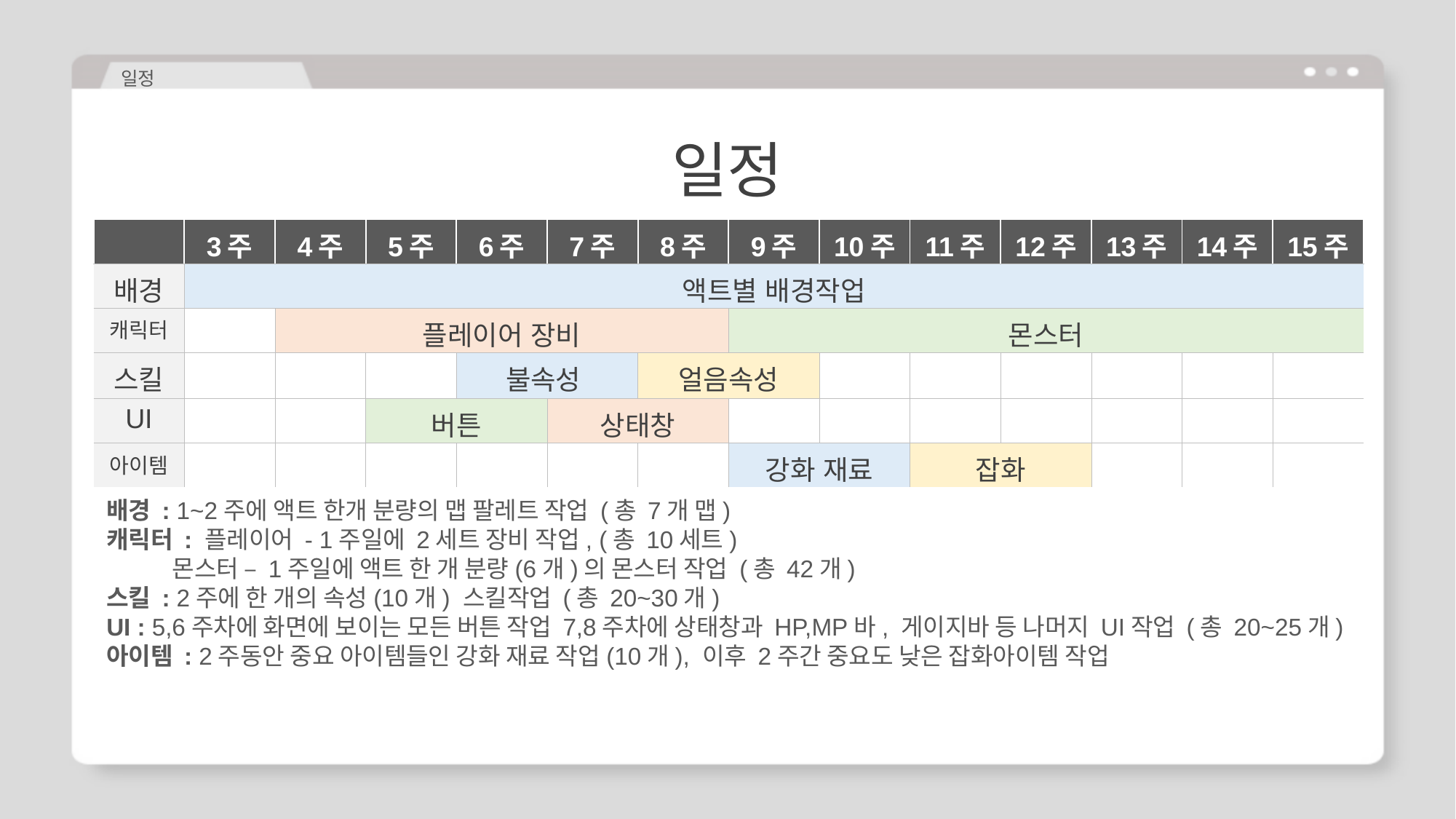

일정
일정
|  | 3주 | 4주 | 5주 | 6주 | 7주 | 8주 | 9주 | 10주 | 11주 | 12주 | 13주 | 14주 | 15주 |
| --- | --- | --- | --- | --- | --- | --- | --- | --- | --- | --- | --- | --- | --- |
| 배경 | 액트별 배경작업 |  |  |  |  |  |  |  |  |  |  |  |  |
| 캐릭터 |  | 플레이어 장비 |  |  |  |  | 몬스터 |  |  |  |  |  |  |
| 스킬 |  |  |  | 불속성 |  | 얼음속성 |  |  |  |  |  |  |  |
| UI |  |  | 버튼 |  | 상태창 |  |  |  |  |  |  |  |  |
| 아이템 |  |  |  |  |  |  | 강화 재료 |  | 잡화 |  |  |  |  |
배경 : 1~2주에 액트 한개 분량의 맵 팔레트 작업 (총 7개 맵)
캐릭터 : 플레이어 - 1주일에 2세트 장비 작업, (총 10세트)
           몬스터 – 1주일에 액트 한 개 분량(6개)의 몬스터 작업 (총 42개)
스킬 : 2주에 한 개의 속성(10개) 스킬작업 (총 20~30개)
UI : 5,6주차에 화면에 보이는 모든 버튼 작업 7,8주차에 상태창과 HP,MP바, 게이지바 등 나머지 UI작업 (총 20~25개)
아이템 : 2주동안 중요 아이템들인 강화 재료 작업(10개), 이후 2주간 중요도 낮은 잡화아이템 작업